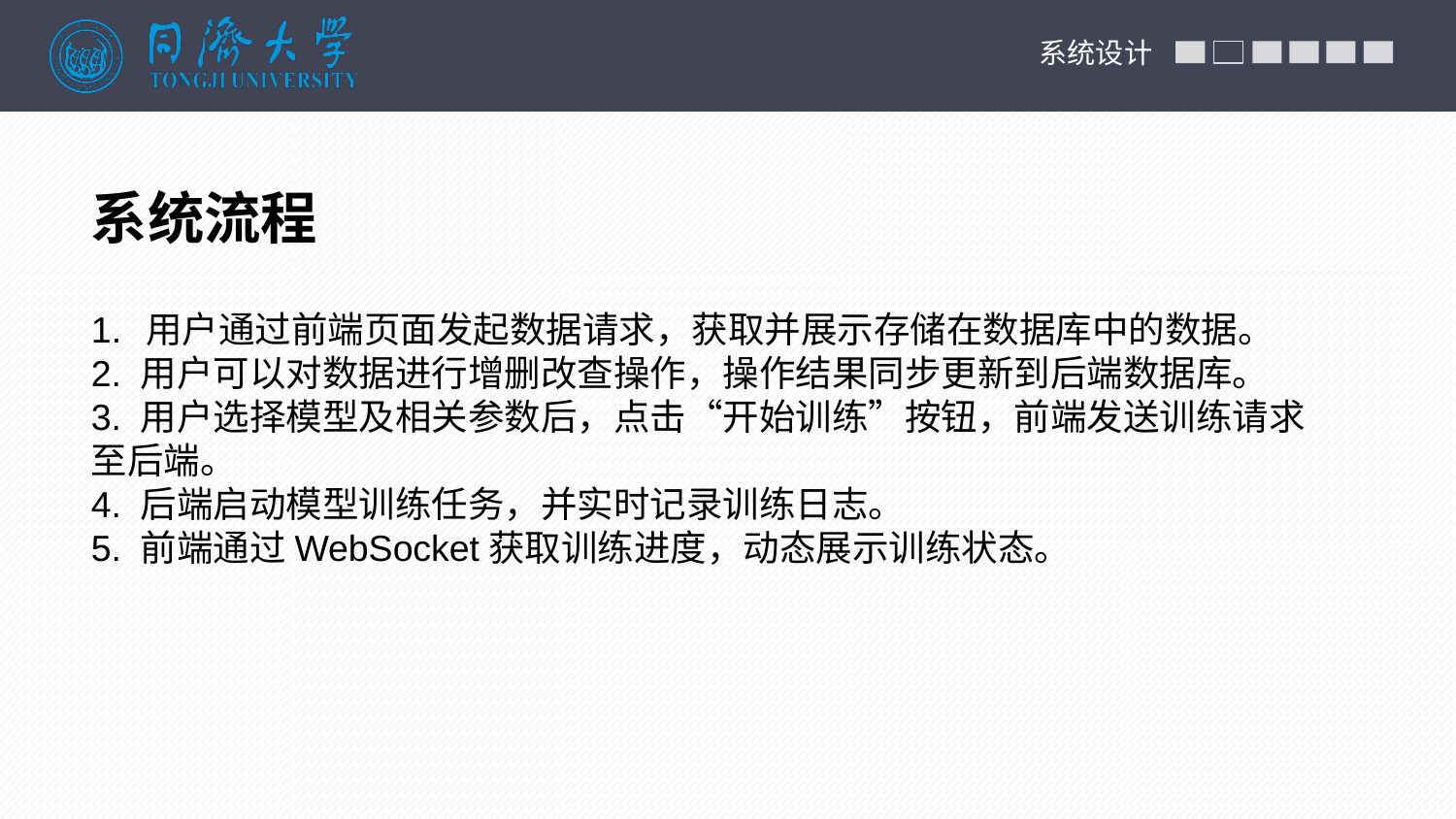

系统设计

系统流程

用户通过前端页面发起数据请求，获取并展示存储在数据库中的数据。
2. 用户可以对数据进行增删改查操作，操作结果同步更新到后端数据库。
3. 用户选择模型及相关参数后，点击“开始训练”按钮，前端发送训练请求至后端。
4. 后端启动模型训练任务，并实时记录训练日志。
5. 前端通过WebSocket获取训练进度，动态展示训练状态。